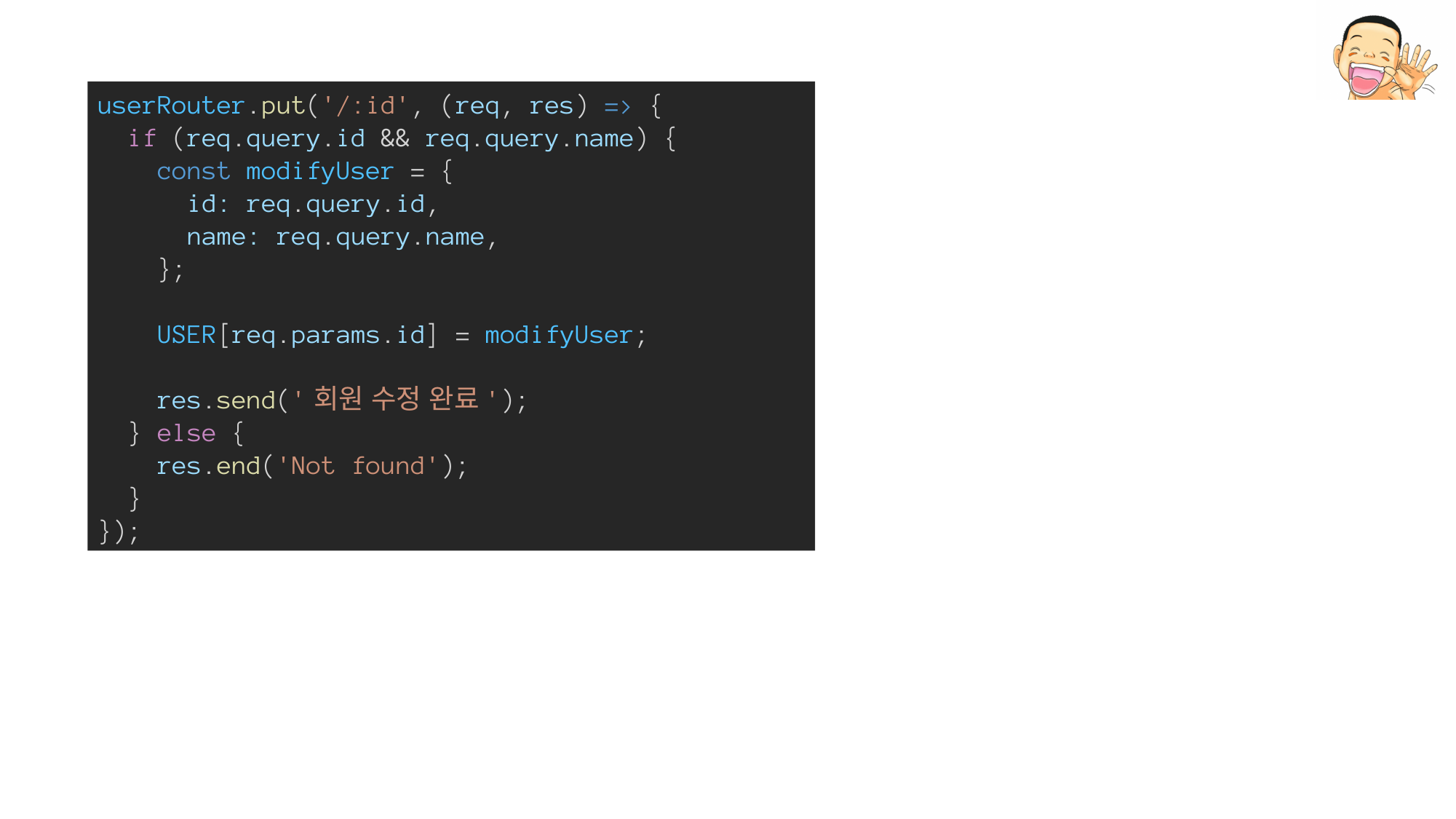

userRouter.put('/:id', (req, res) => {
  if (req.query.id && req.query.name) {
    const modifyUser = {
      id: req.query.id,
      name: req.query.name,
    };
    USER[req.params.id] = modifyUser;
    res.send('회원 수정 완료');
  } else {
    res.end('Not found');
  }
});